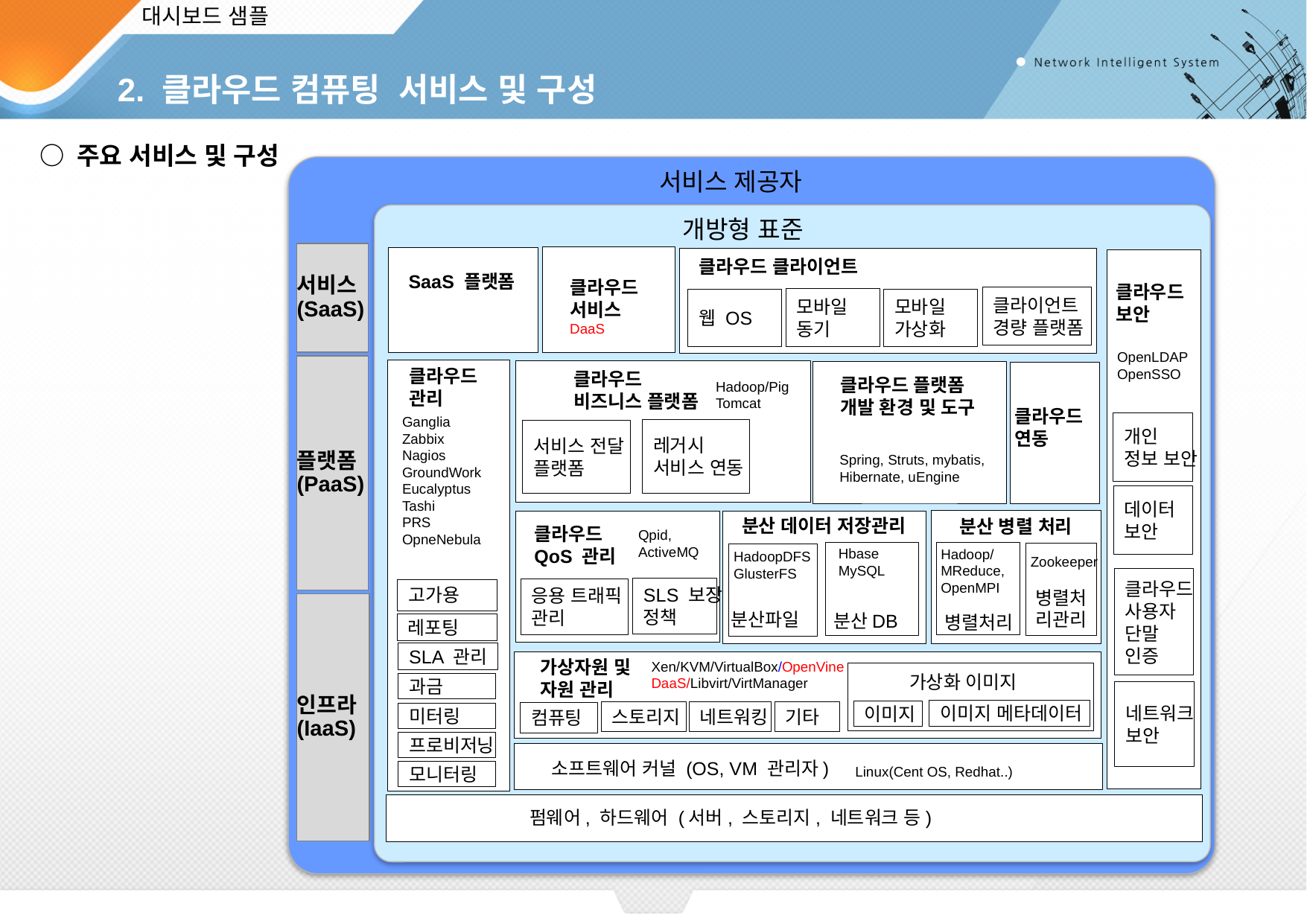

대시보드 샘플
2. 클라우드 컴퓨팅  서비스 및 구성
○ 주요 서비스 및 구성

서비스 제공자

개방형 표준
서비스
(SaaS)

클라우드 클라이언트
SaaS 플랫폼
클라우드
서비스
DaaS
클라우드보안
클라이언트
경량 플랫폼
모바일
동기
웹 OS
모바일
가상화
OpenLDAP
OpenSSO
플랫폼
(PaaS)
클라우드
관리

클라우드
비즈니스 플랫폼

클라우드 플랫폼
개발 환경 및 도구
Hadoop/Pig
Tomcat
클라우드
연동
Ganglia
Zabbix
Nagios
GroundWork
Eucalyptus
Tashi
PRS
OpneNebula
개인
정보 보안
레거시
서비스 연동
서비스 전달
플랫폼
Spring, Struts, mybatis,
Hibernate, uEngine
데이터
보안
분산 데이터 저장관리
분산 병렬 처리

클라우드
QoS 관리
Qpid,
ActiveMQ
Hbase
MySQL
Hadoop/
MReduce,
OpenMPI
HadoopDFS
GlusterFS

Zookeeper
클라우드
사용자
단말
인증
SLS 보장
정책
응용 트래픽
관리
고가용
병렬처
리관리
인프라
(IaaS)
분산파일
분산DB
병렬처리
레포팅
SLA 관리
가상자원 및
자원 관리

Xen/KVM/VirtualBox/OpenVine
DaaS/Libvirt/VirtManager

가상화 이미지
과금
네트워크
보안
이미지 메타데이터
이미지
스토리지
네트워킹
기타
컴퓨팅
미터링
프로비저닝

소프트웨어 커널 (OS, VM 관리자)
Linux(Cent OS, Redhat..)
모니터링

펌웨어, 하드웨어 (서버, 스토리지, 네트워크 등)